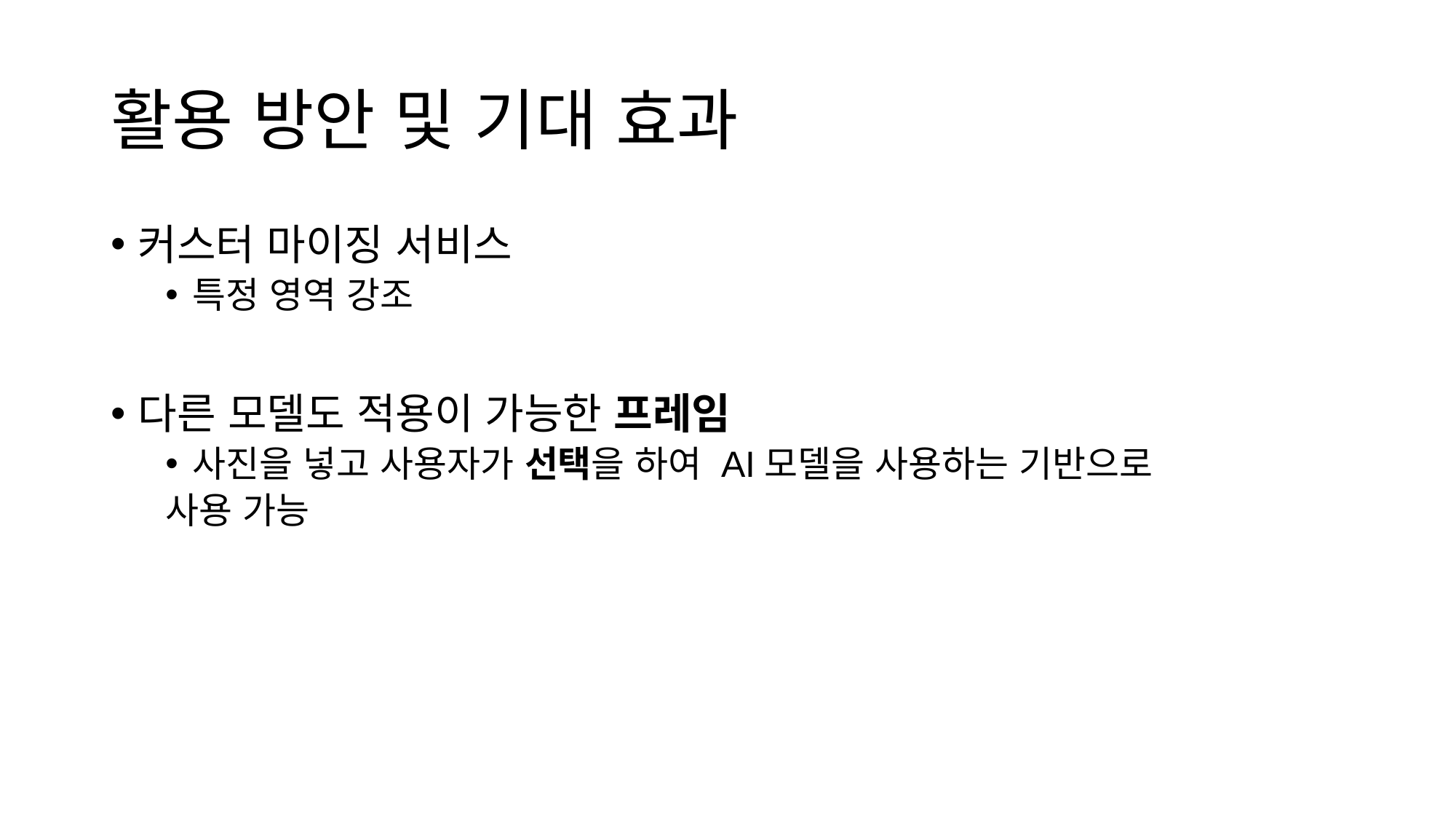

# 활용 방안 및 기대 효과
커스터 마이징 서비스
특정 영역 강조

다른 모델도 적용이 가능한 프레임
사진을 넣고 사용자가 선택을 하여 AI모델을 사용하는 기반으로
사용 가능